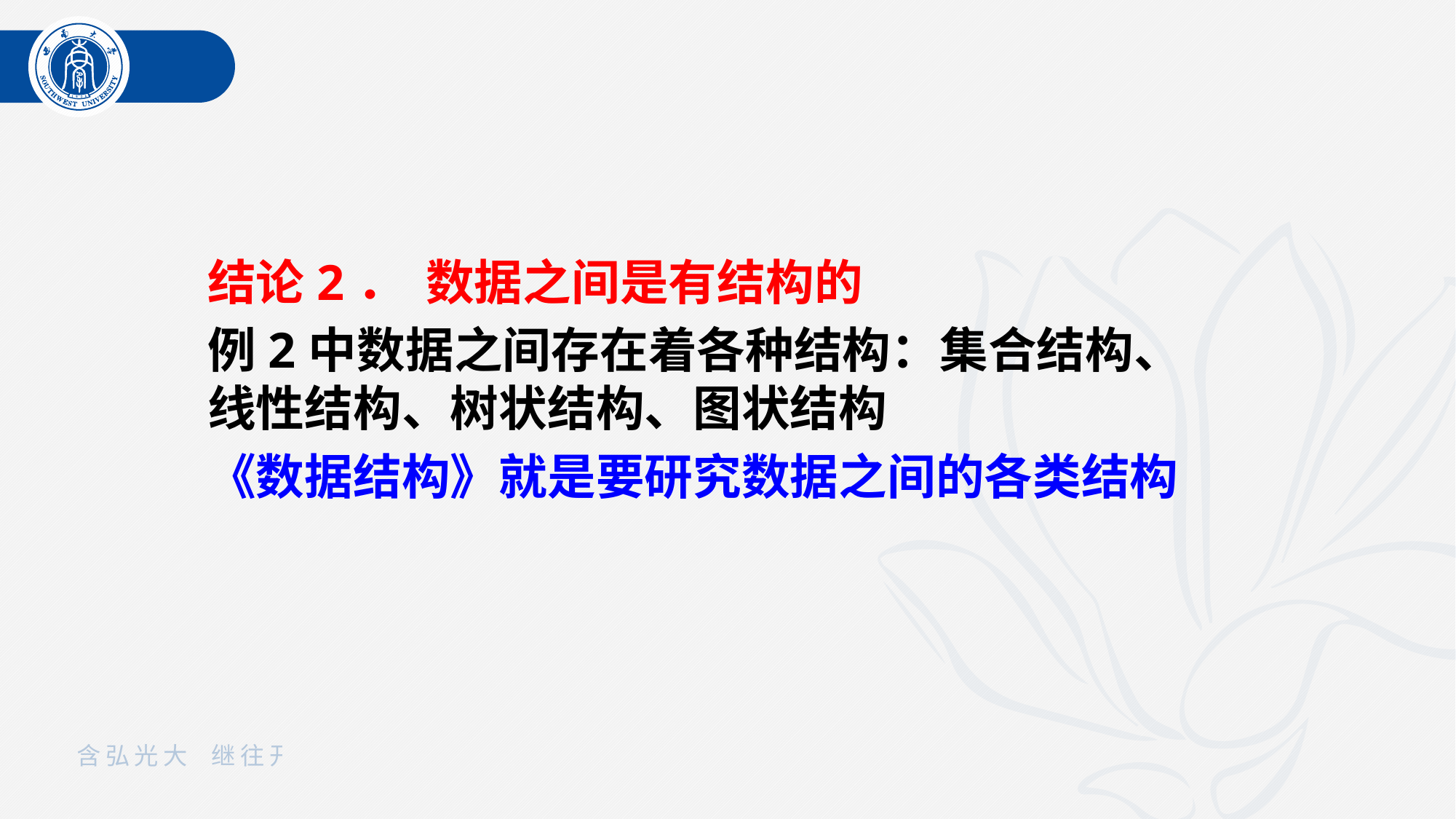

结论2．	数据之间是有结构的
例2中数据之间存在着各种结构：集合结构、线性结构、树状结构、图状结构
《数据结构》就是要研究数据之间的各类结构